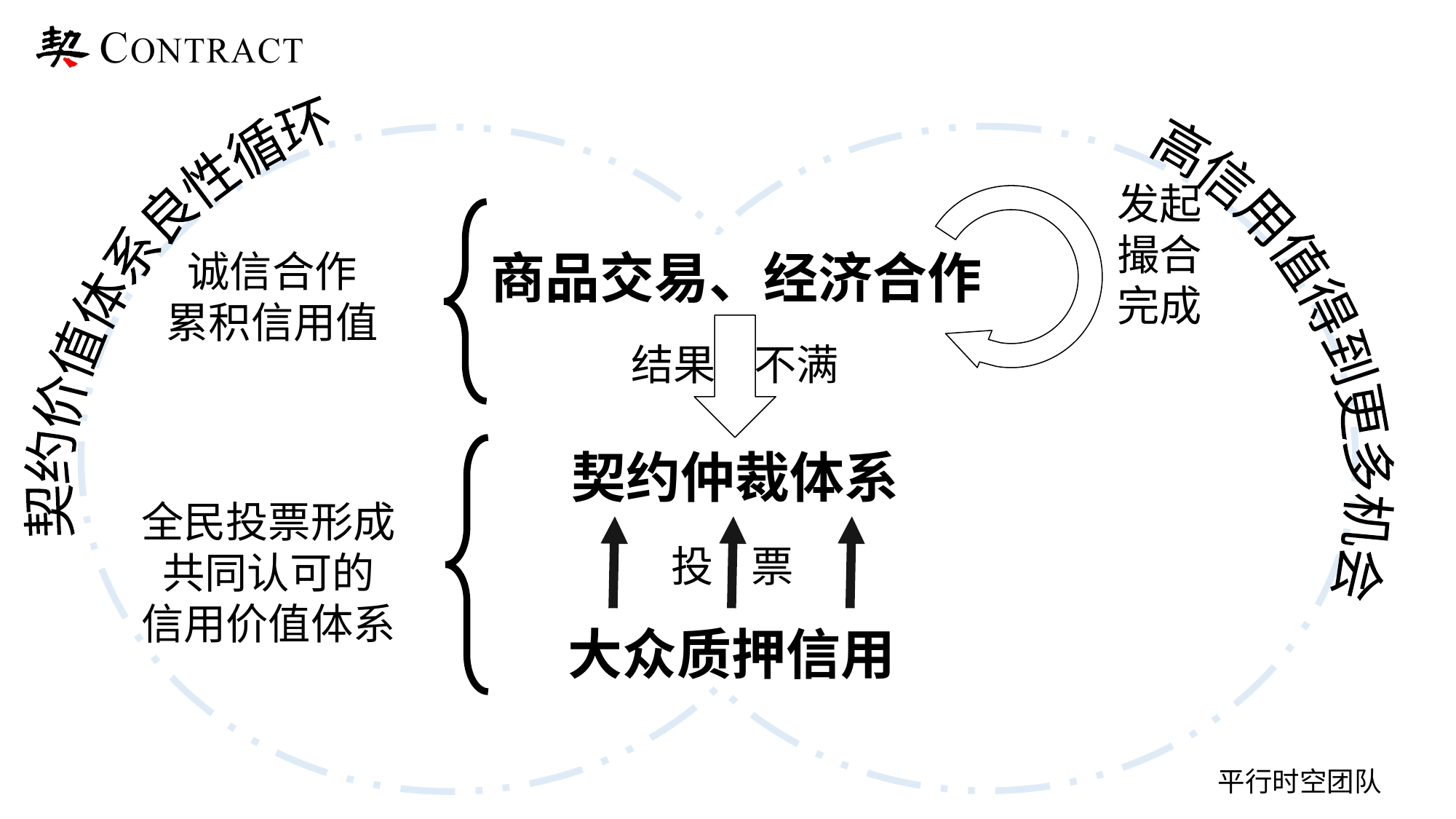

契约价值体系良性循环
高信用值得到更多机会

发起
撮合
完成

商品交易、经济合作
诚信合作
累积信用值

结果    不满

契约仲裁体系
全民投票形成
共同认可的
信用价值体系
投    票
大众质押信用